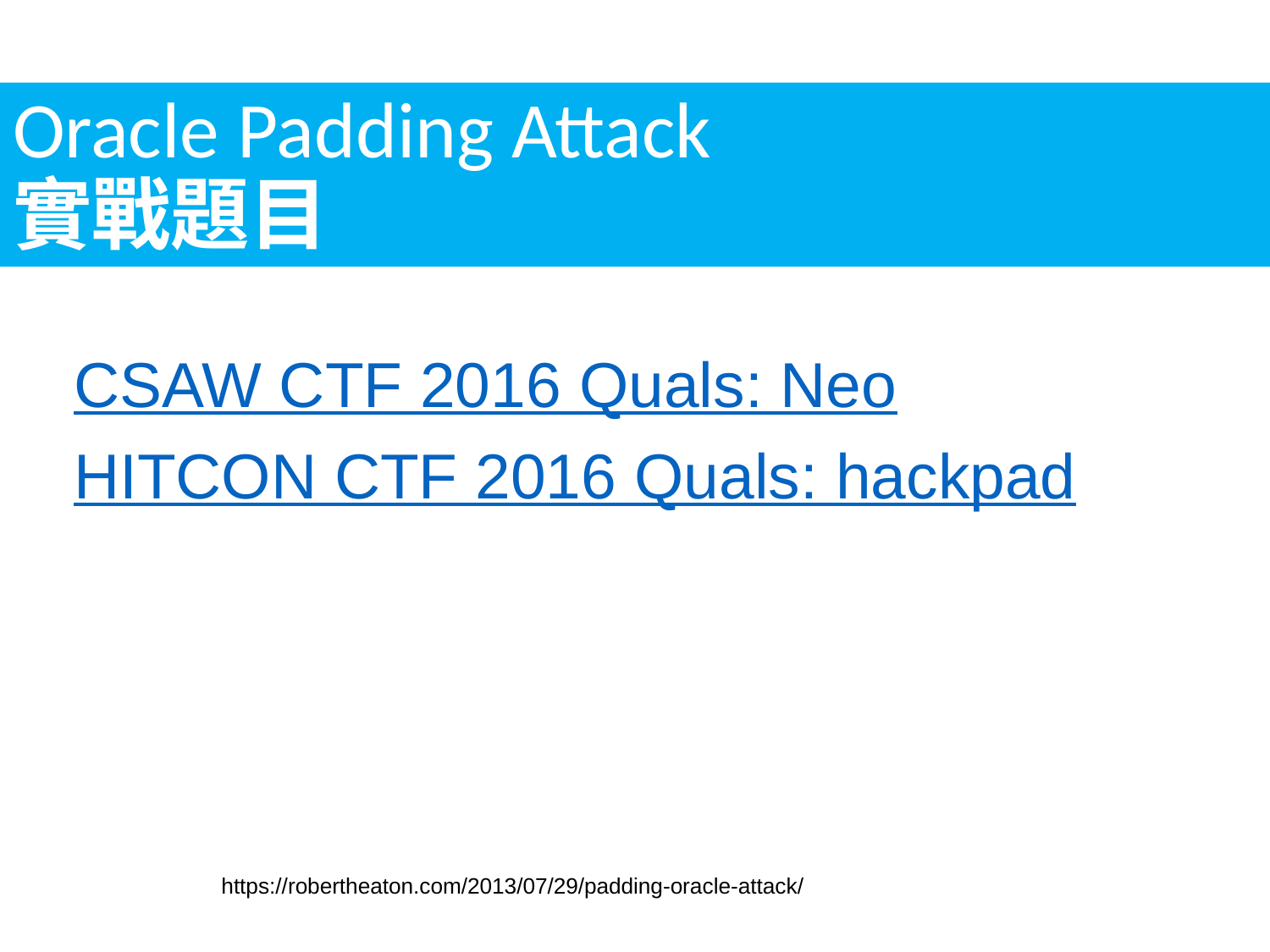

# Oracle Padding Attack 實戰題目
CSAW CTF 2016 Quals: Neo
HITCON CTF 2016 Quals: hackpad
https://robertheaton.com/2013/07/29/padding-oracle-attack/